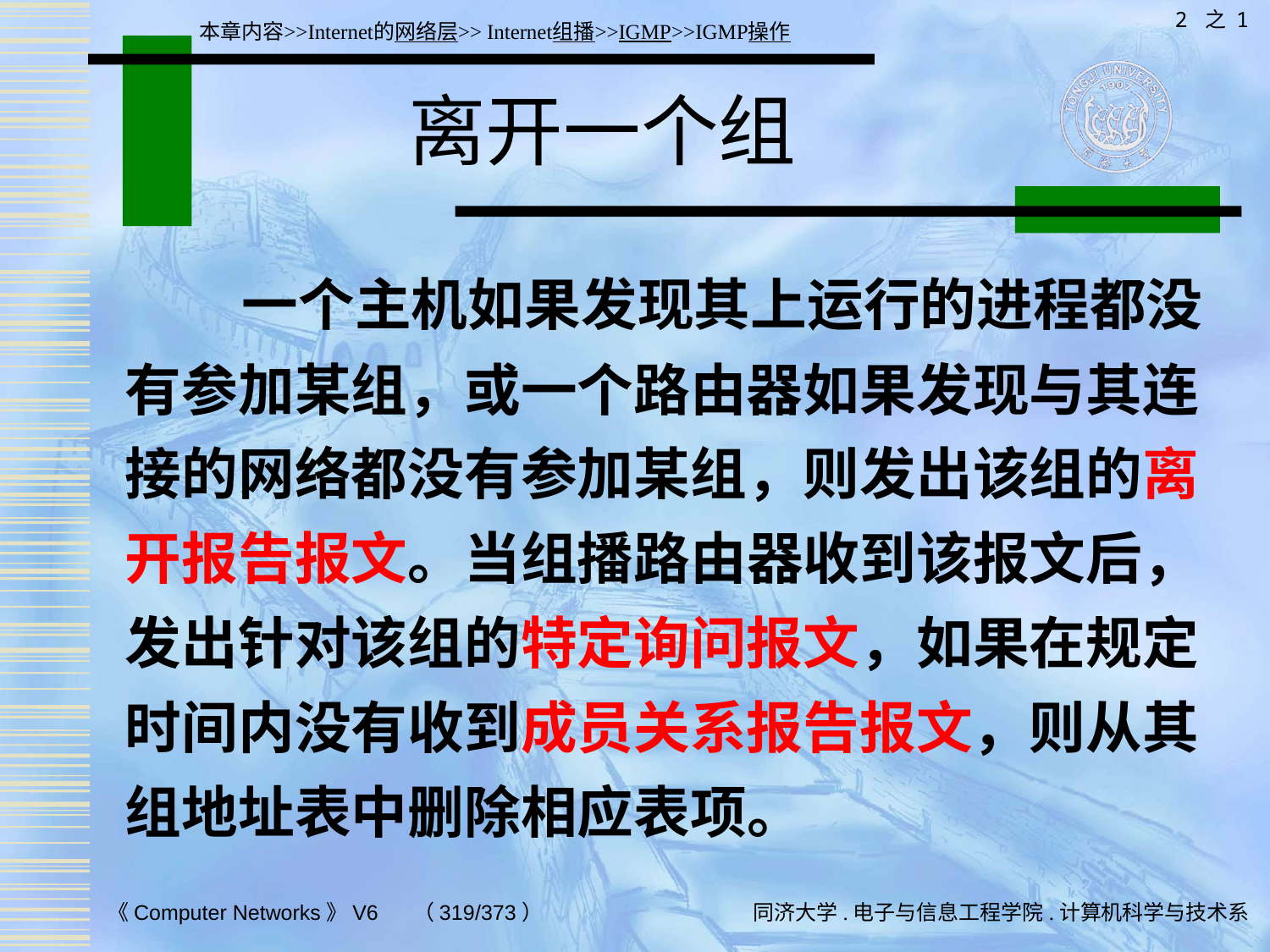

2 之 1
本章内容>>Internet的网络层>> Internet组播>>IGMP>>IGMP操作
# 离开一个组
        一个主机如果发现其上运行的进程都没有参加某组，或一个路由器如果发现与其连接的网络都没有参加某组，则发出该组的离开报告报文。当组播路由器收到该报文后，发出针对该组的特定询问报文，如果在规定时间内没有收到成员关系报告报文，则从其组地址表中删除相应表项。